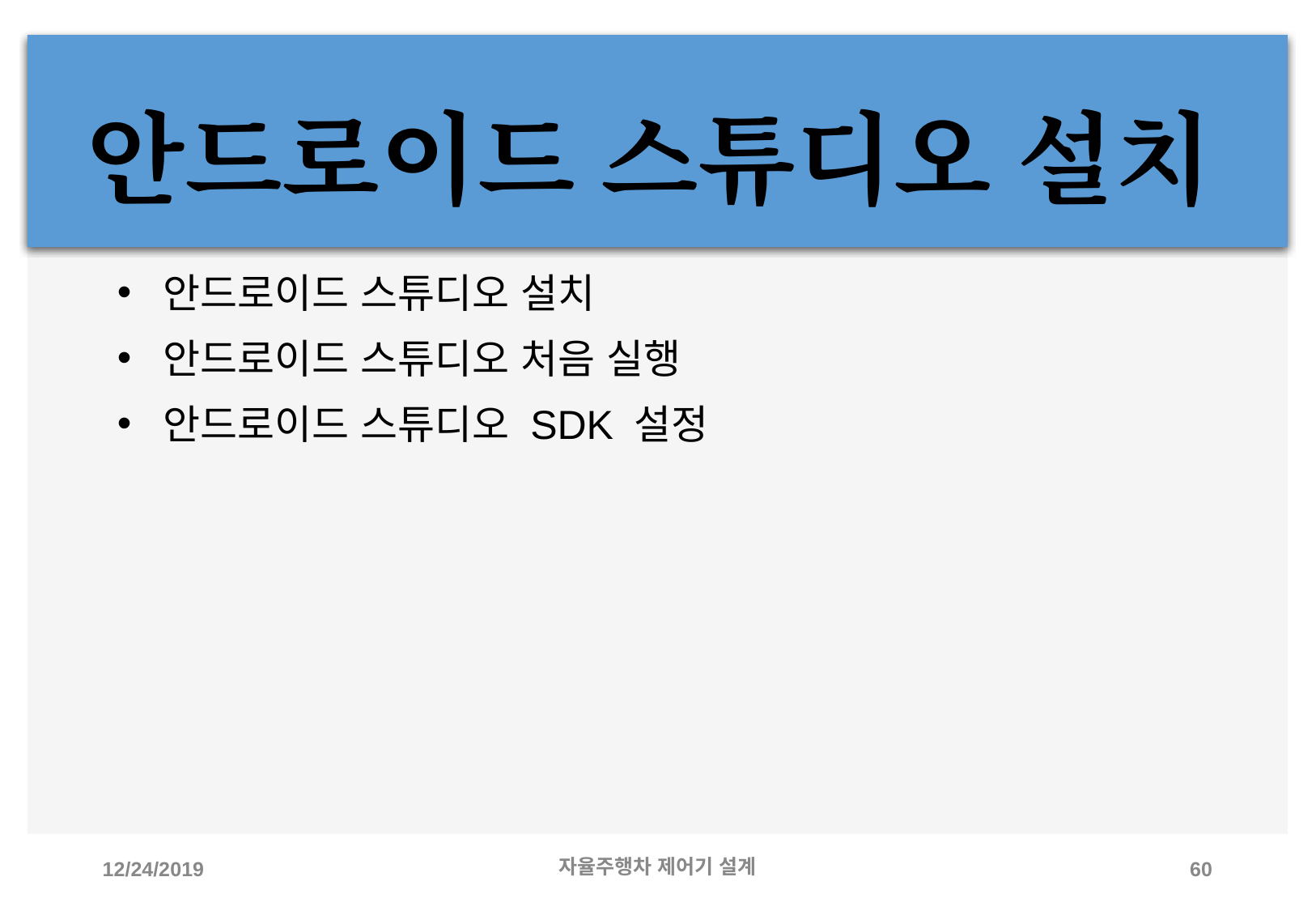

# 안드로이드 스튜디오 설치
안드로이드 스튜디오 설치
안드로이드 스튜디오 처음 실행
안드로이드 스튜디오 SDK 설정
12/24/2019
자율주행차 제어기 설계
60